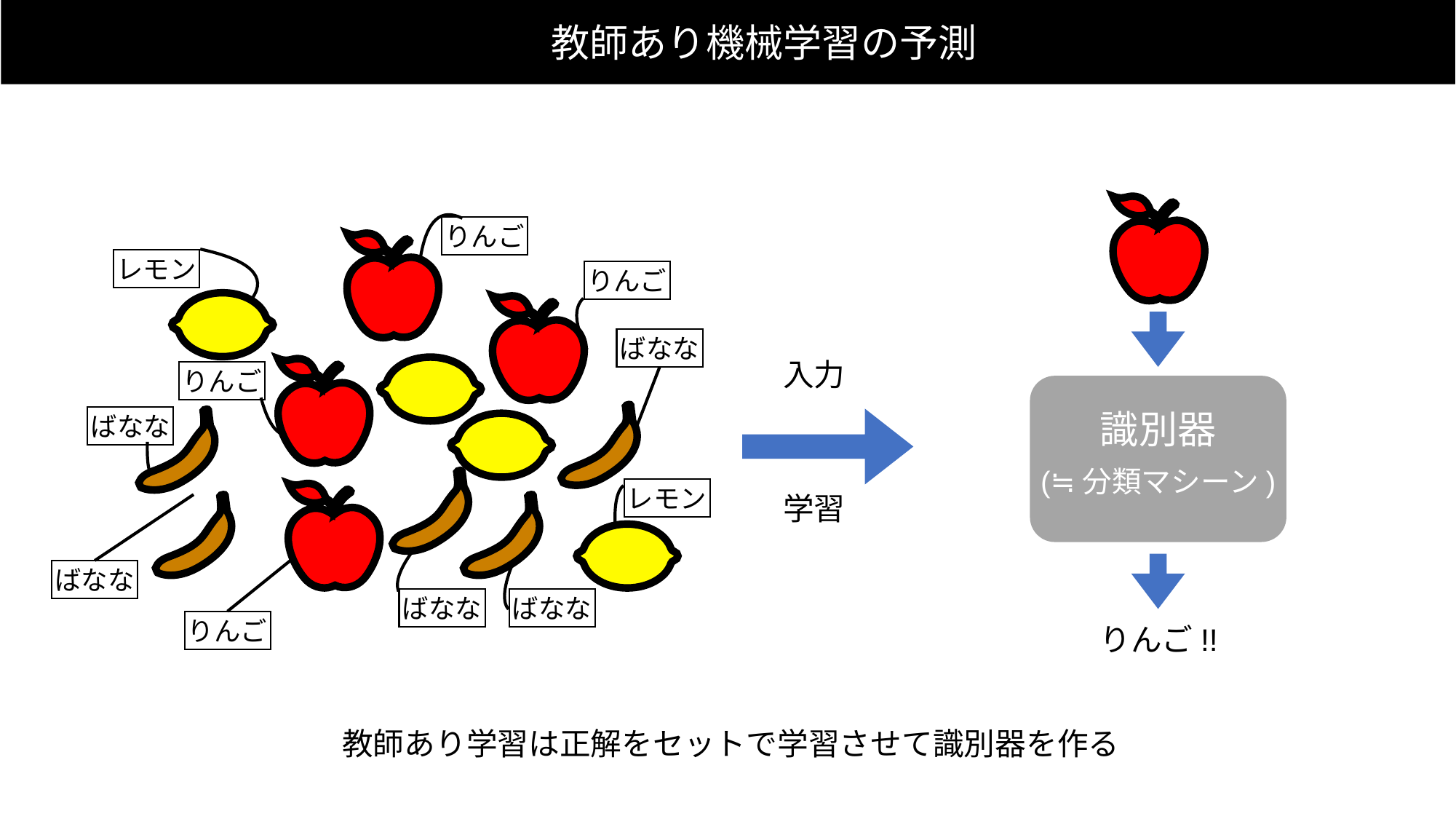

教師あり機械学習の予測

りんご

レモン
りんご

ばなな
入力

りんご

識別器

ばなな

(≒分類マシーン)

レモン

学習

ばなな

ばなな
ばなな
りんご
りんご!!
教師あり学習は正解をセットで学習させて識別器を作る